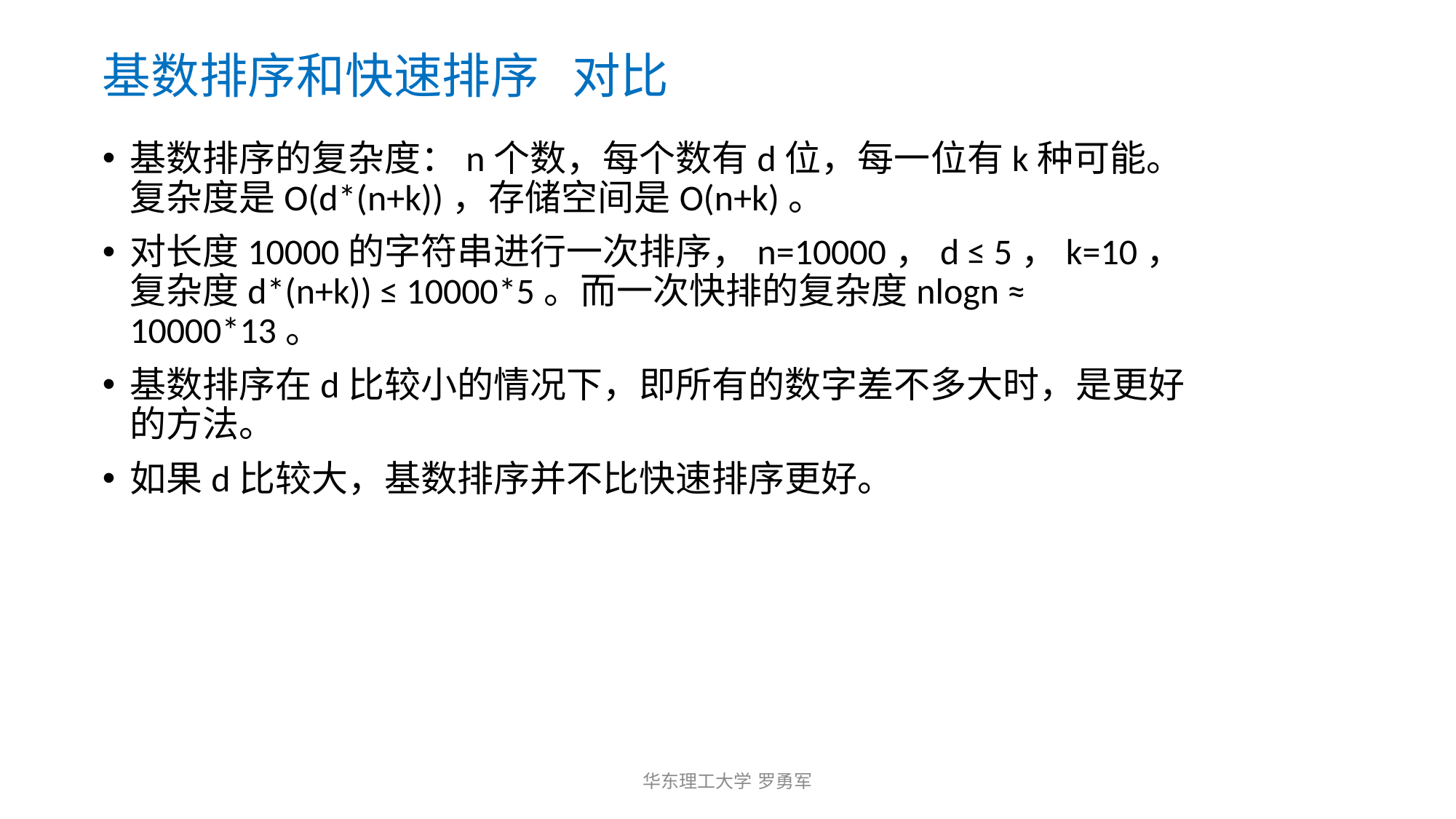

# 基数排序和快速排序   对比
基数排序的复杂度：n个数，每个数有d位，每一位有k种可能。复杂度是O(d*(n+k))，存储空间是O(n+k)。
对长度10000的字符串进行一次排序，n=10000，d ≤ 5，k=10，复杂度d*(n+k)) ≤ 10000*5。而一次快排的复杂度nlogn ≈ 10000*13。
基数排序在d比较小的情况下，即所有的数字差不多大时，是更好的方法。
如果d比较大，基数排序并不比快速排序更好。

华东理工大学 罗勇军